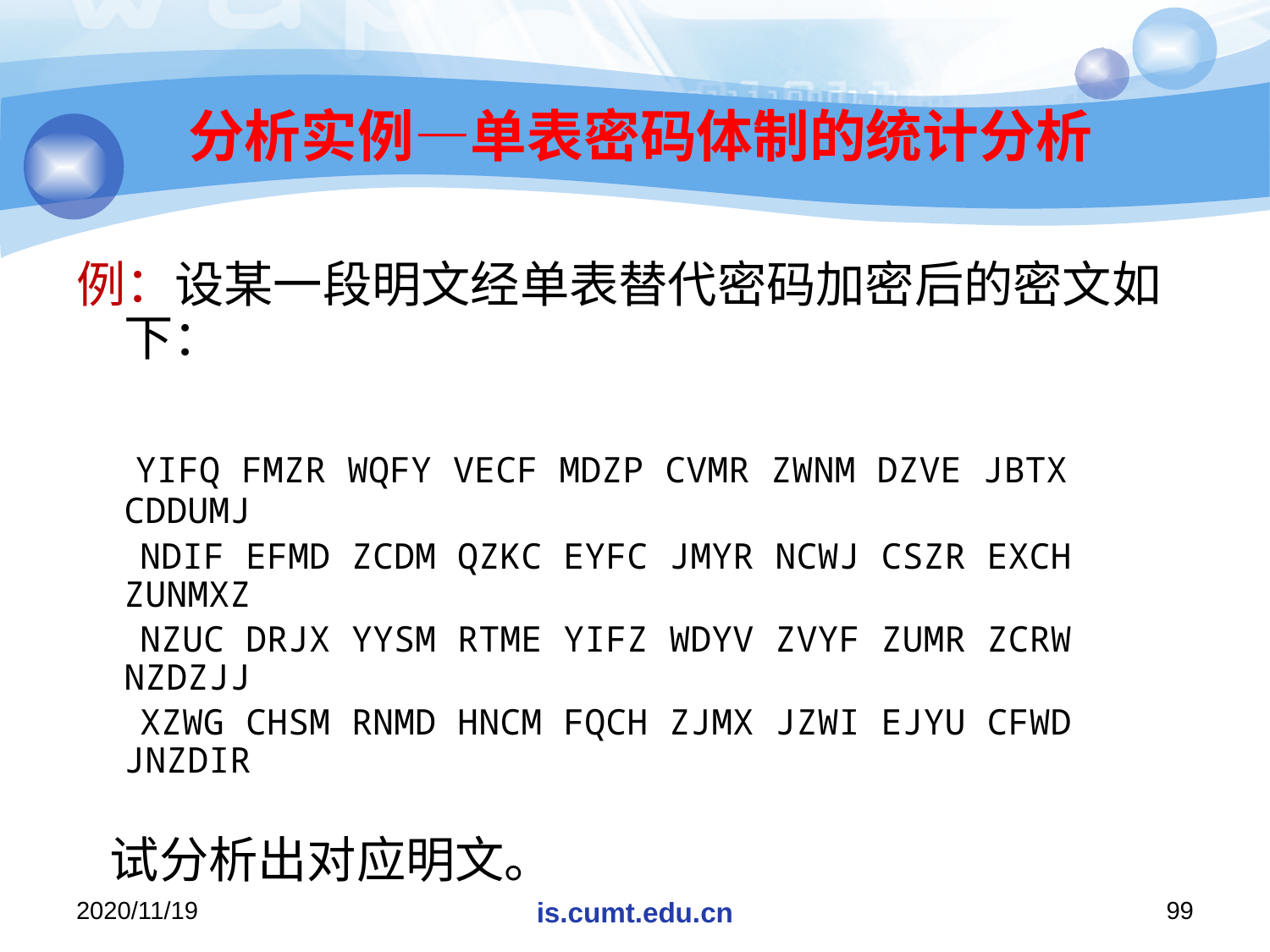

# 分析实例—单表密码体制的统计分析
例：设某一段明文经单表替代密码加密后的密文如下：

  YIFQ FMZR WQFY VECF MDZP CVMR ZWNM DZVE JBTX CDDUMJ
   NDIF EFMD ZCDM QZKC EYFC JMYR NCWJ CSZR EXCH ZUNMXZ
   NZUC DRJX YYSM RTME YIFZ WDYV ZVYF ZUMR ZCRW NZDZJJ
   XZWG CHSM RNMD HNCM FQCH ZJMX JZWI EJYU CFWD JNZDIR

  试分析出对应明文。
2020/11/19
is.cumt.edu.cn
99